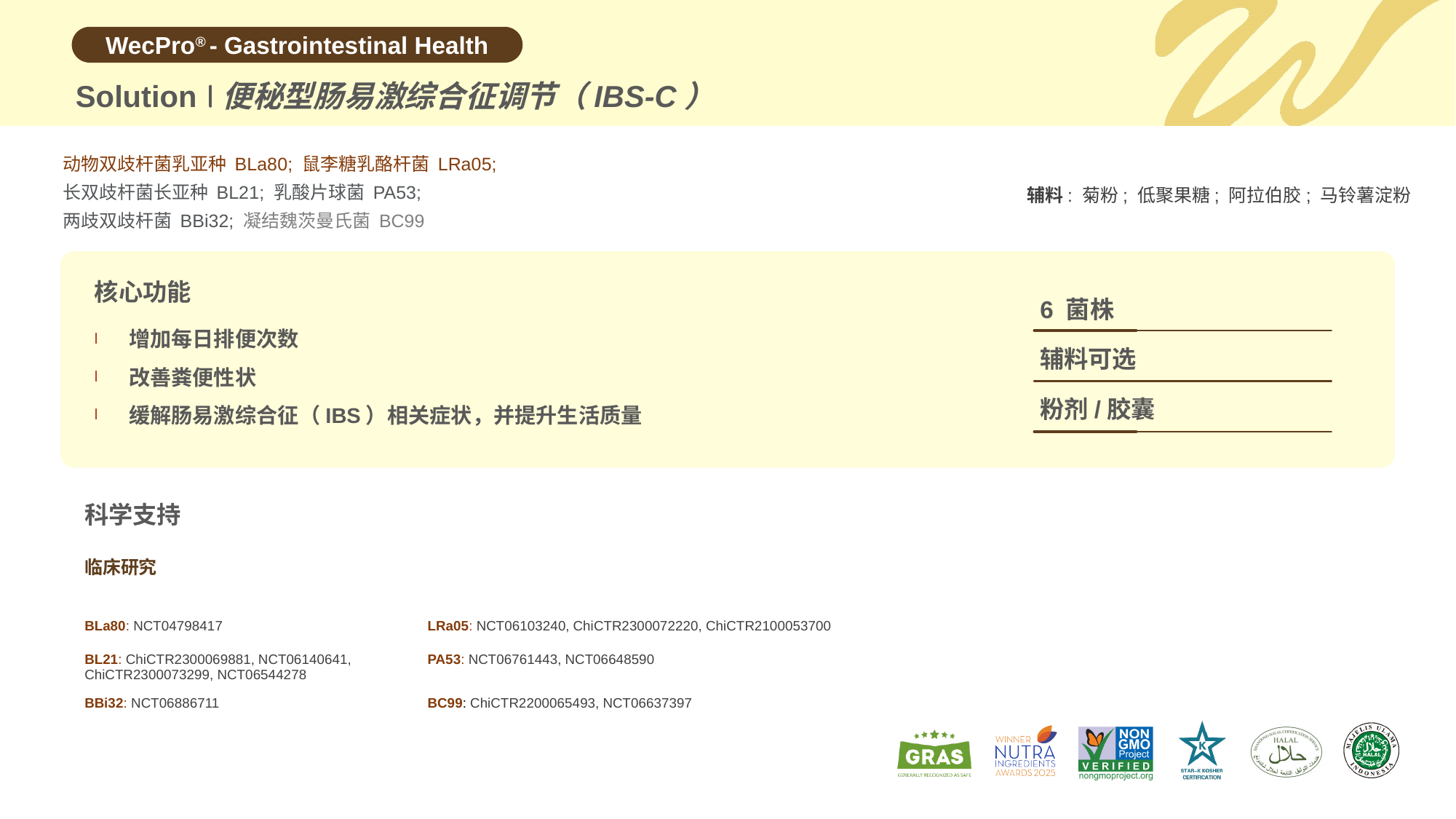

Solution
便秘型肠易激综合征调节（IBS-C）

动物双歧杆菌乳亚种 BLa80; 鼠李糖乳酪杆菌 LRa05;
长双歧杆菌长亚种 BL21; 乳酸片球菌 PA53;
两歧双歧杆菌 BBi32; 凝结魏茨曼氏菌 BC99

辅料: 菊粉; 低聚果糖; 阿拉伯胶; 马铃薯淀粉

核心功能
6 菌株
增加每日排便次数
改善粪便性状
缓解肠易激综合征（IBS）相关症状，并提升生活质量
辅料可选
粉剂/胶囊
科学支持
临床研究
| BLa80: NCT04798417 | LRa05: NCT06103240, ChiCTR2300072220, ChiCTR2100053700 |
| --- | --- |
| BL21: ChiCTR2300069881, NCT06140641, ChiCTR2300073299, NCT06544278 | PA53: NCT06761443, NCT06648590 |
| BBi32: NCT06886711 | BC99: ChiCTR2200065493, NCT06637397 |
|  |  |